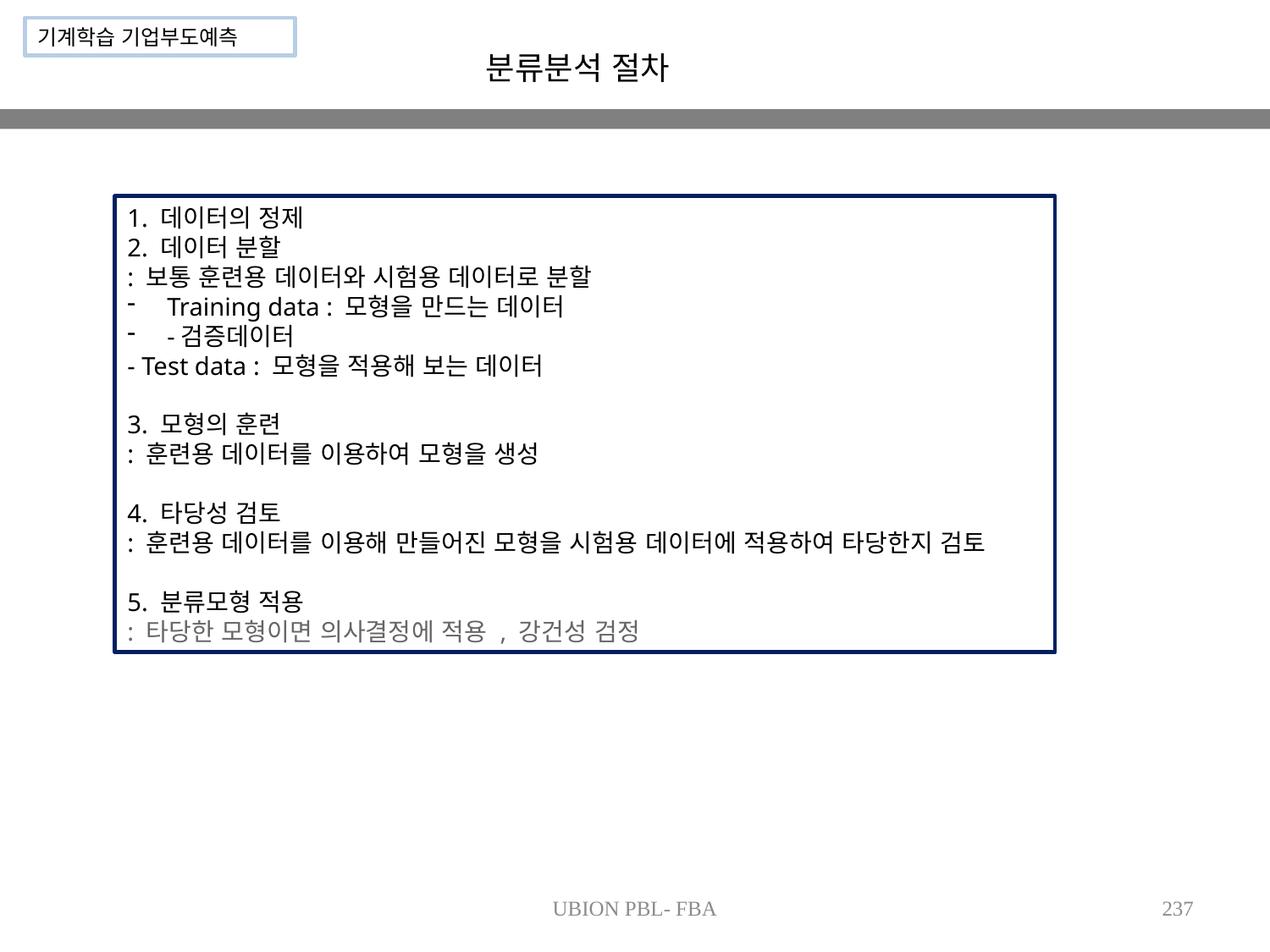

기계학습 기업부도예측

분류분석 절차

1. 데이터의 정제
2. 데이터 분할
: 보통 훈련용 데이터와 시험용 데이터로 분할
Training data : 모형을 만드는 데이터
-검증데이터
- Test data : 모형을 적용해 보는 데이터

3. 모형의 훈련
: 훈련용 데이터를 이용하여 모형을 생성

4. 타당성 검토
: 훈련용 데이터를 이용해 만들어진 모형을 시험용 데이터에 적용하여 타당한지 검토

5. 분류모형 적용
: 타당한 모형이면 의사결정에 적용 , 강건성 검정
UBION PBL- FBA
237